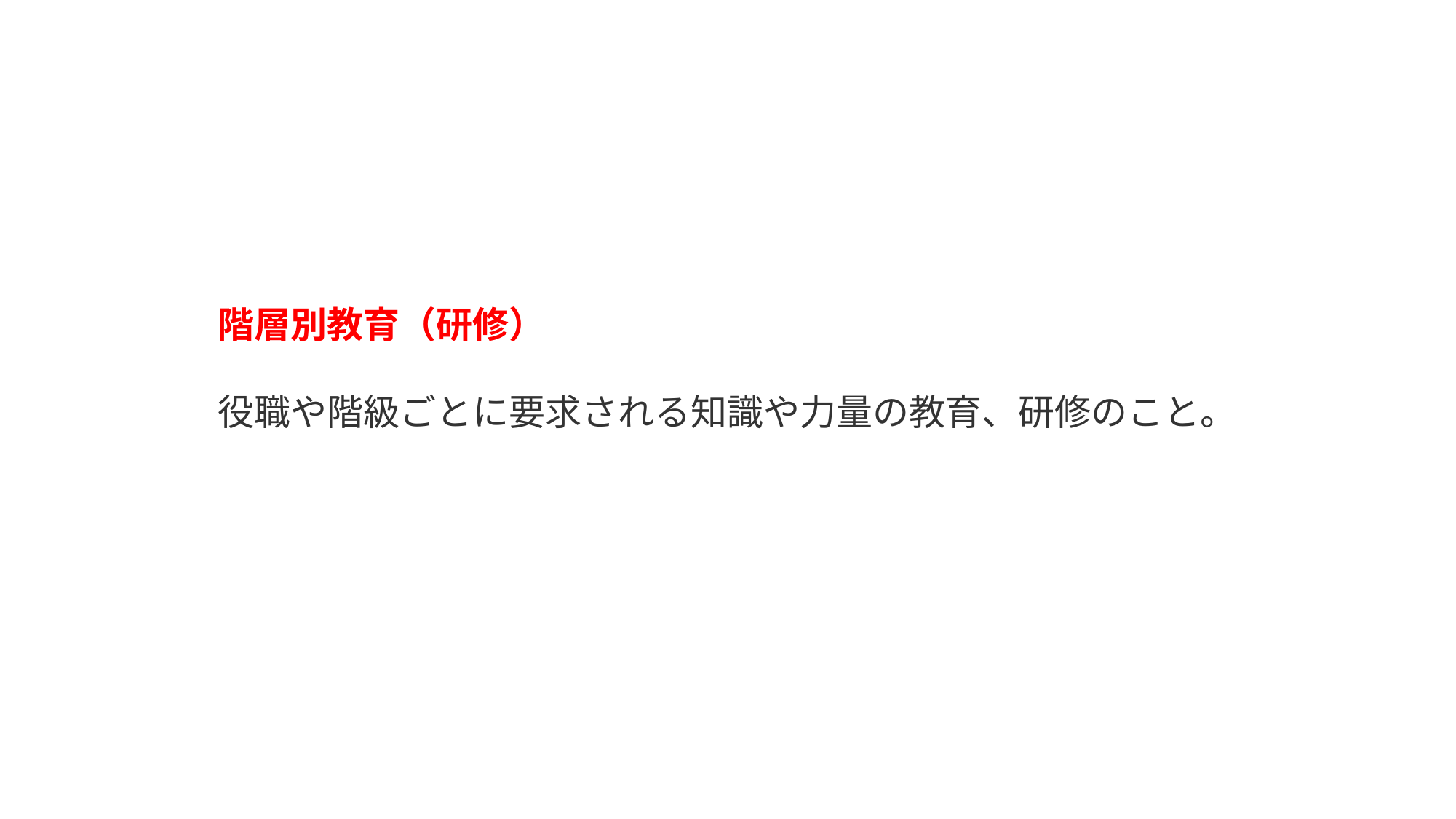

階層別教育（研修）

役職や階級ごとに要求される知識や力量の教育、研修のこと。